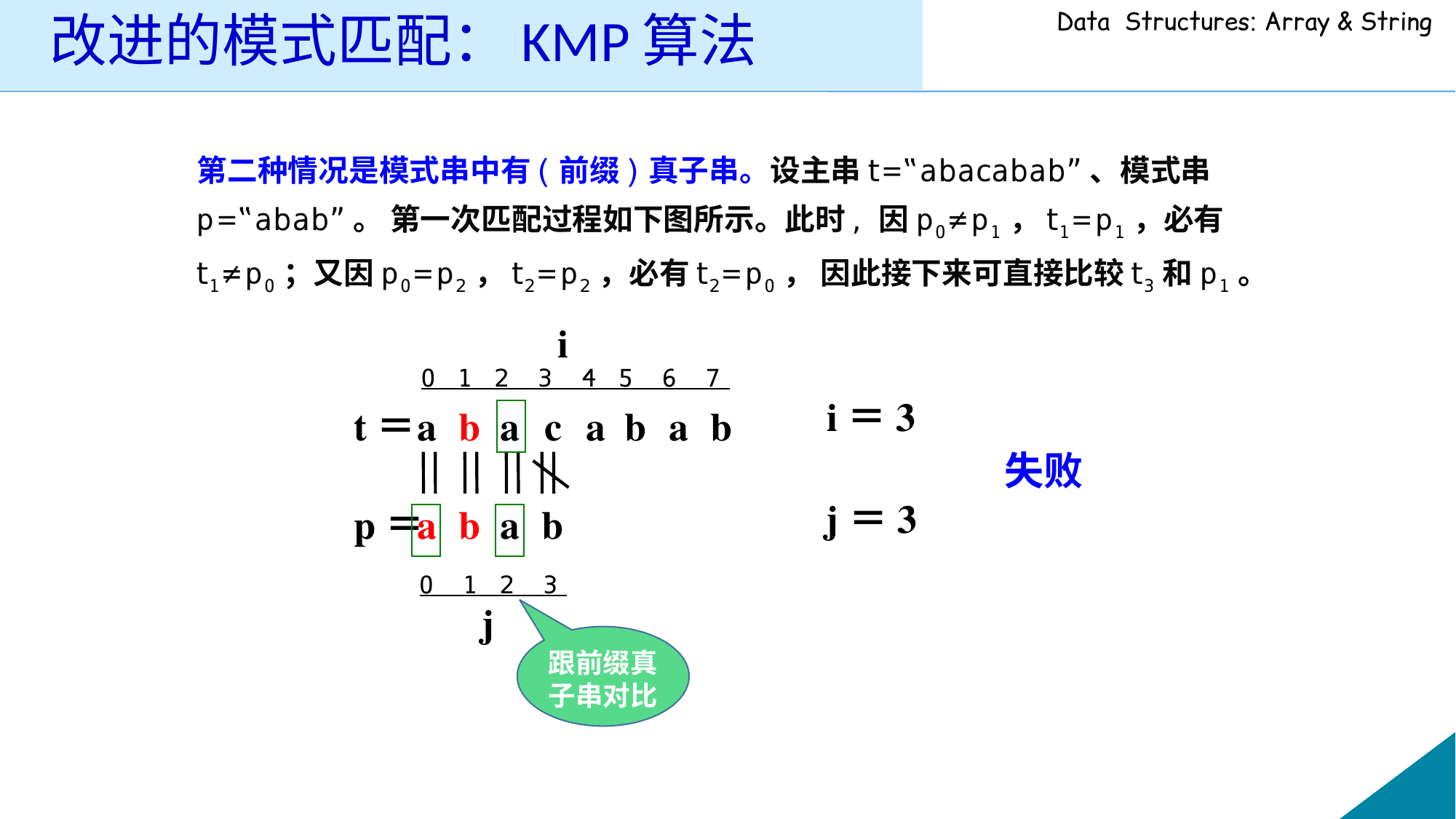

# 改进的模式匹配：KMP算法
第二种情况是模式串中有(前缀)真子串。设主串t=“abacabab”、模式串p=“abab”。 第一次匹配过程如下图所示。此时, 因p0≠p1，t1=p1，必有t1≠p0；又因p0=p2，t2=p2，必有t2=p0， 因此接下来可直接比较t3和p1。
i
0   1   2    3    4   5    6    7
i＝3
t＝
a
b
a
c
a
b
a
b
失败

j＝3
p＝
a
b
a
b

0    1   2    3
j
跟前缀真子串对比